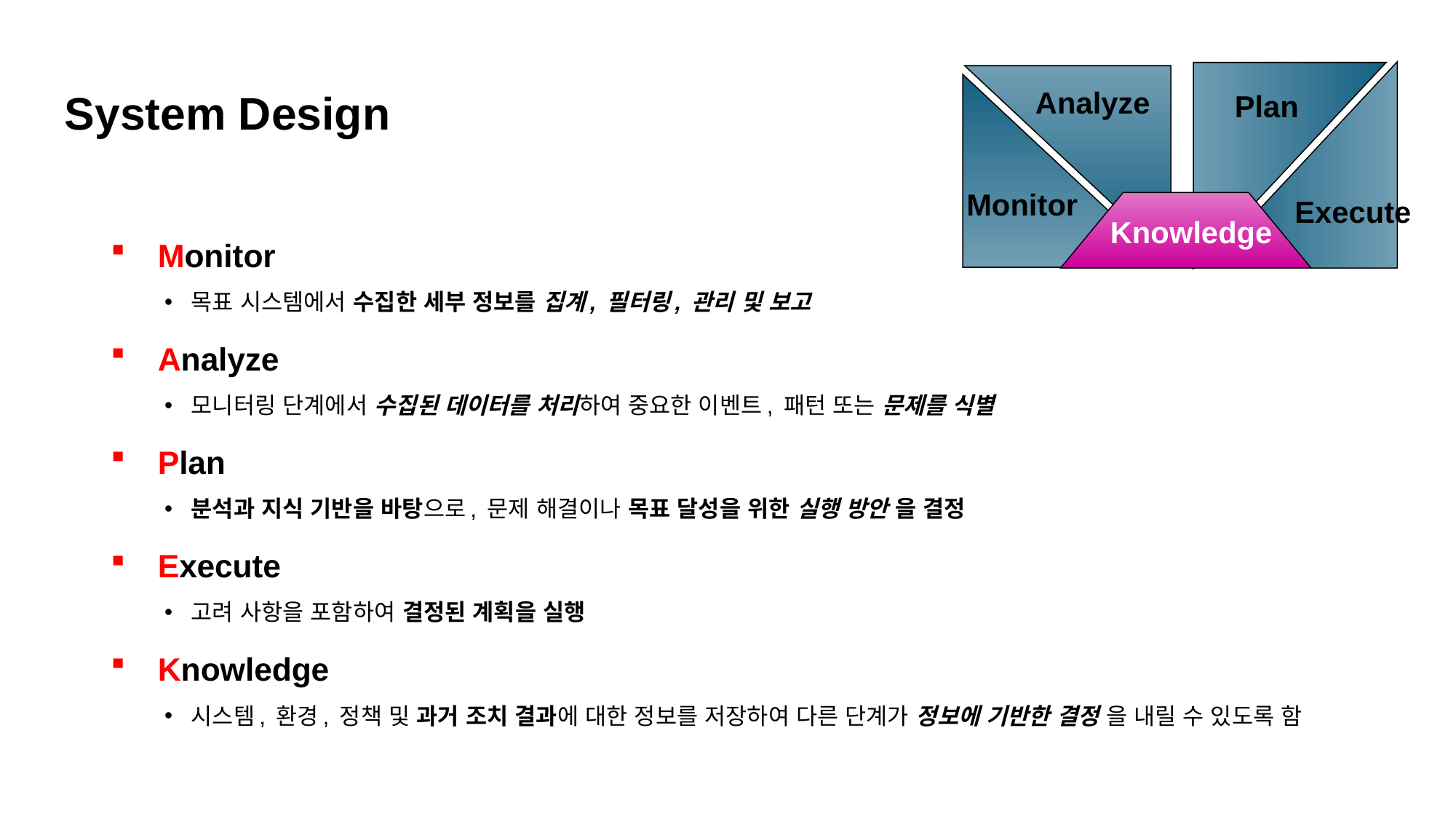

System Design

Analyze
Plan
Monitor
Execute

Knowledge
Monitor
목표 시스템에서 수집한 세부 정보를 집계, 필터링, 관리 및 보고
Analyze
모니터링 단계에서 수집된 데이터를 처리하여 중요한 이벤트, 패턴 또는 문제를 식별
Plan
분석과 지식 기반을 바탕으로, 문제 해결이나 목표 달성을 위한 실행 방안 을 결정
Execute
고려 사항을 포함하여 결정된 계획을 실행
Knowledge
시스템, 환경, 정책 및 과거 조치 결과에 대한 정보를 저장하여 다른 단계가 정보에 기반한 결정 을 내릴 수 있도록 함